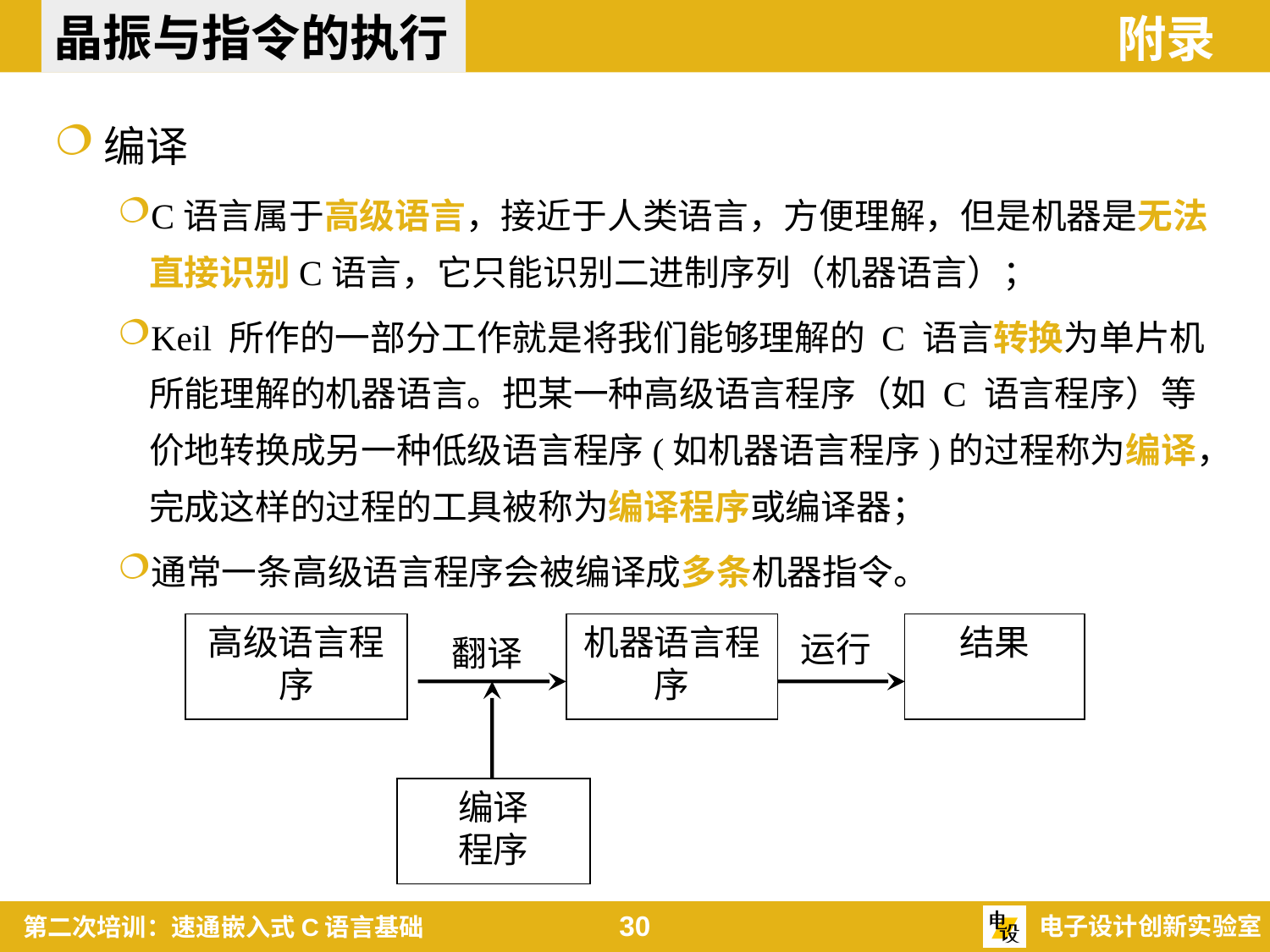

晶振与指令的执行
附录
编译
C语言属于高级语言，接近于人类语言，方便理解，但是机器是无法直接识别C语言，它只能识别二进制序列（机器语言）；
Keil 所作的一部分工作就是将我们能够理解的 C 语言转换为单片机所能理解的机器语言。把某一种高级语言程序（如 C 语言程序）等价地转换成另一种低级语言程序(如机器语言程序)的过程称为编译，完成这样的过程的工具被称为编译程序或编译器；
通常一条高级语言程序会被编译成多条机器指令。

运行
高级语言程序
翻译
机器语言程序
结果

编译
程序
30